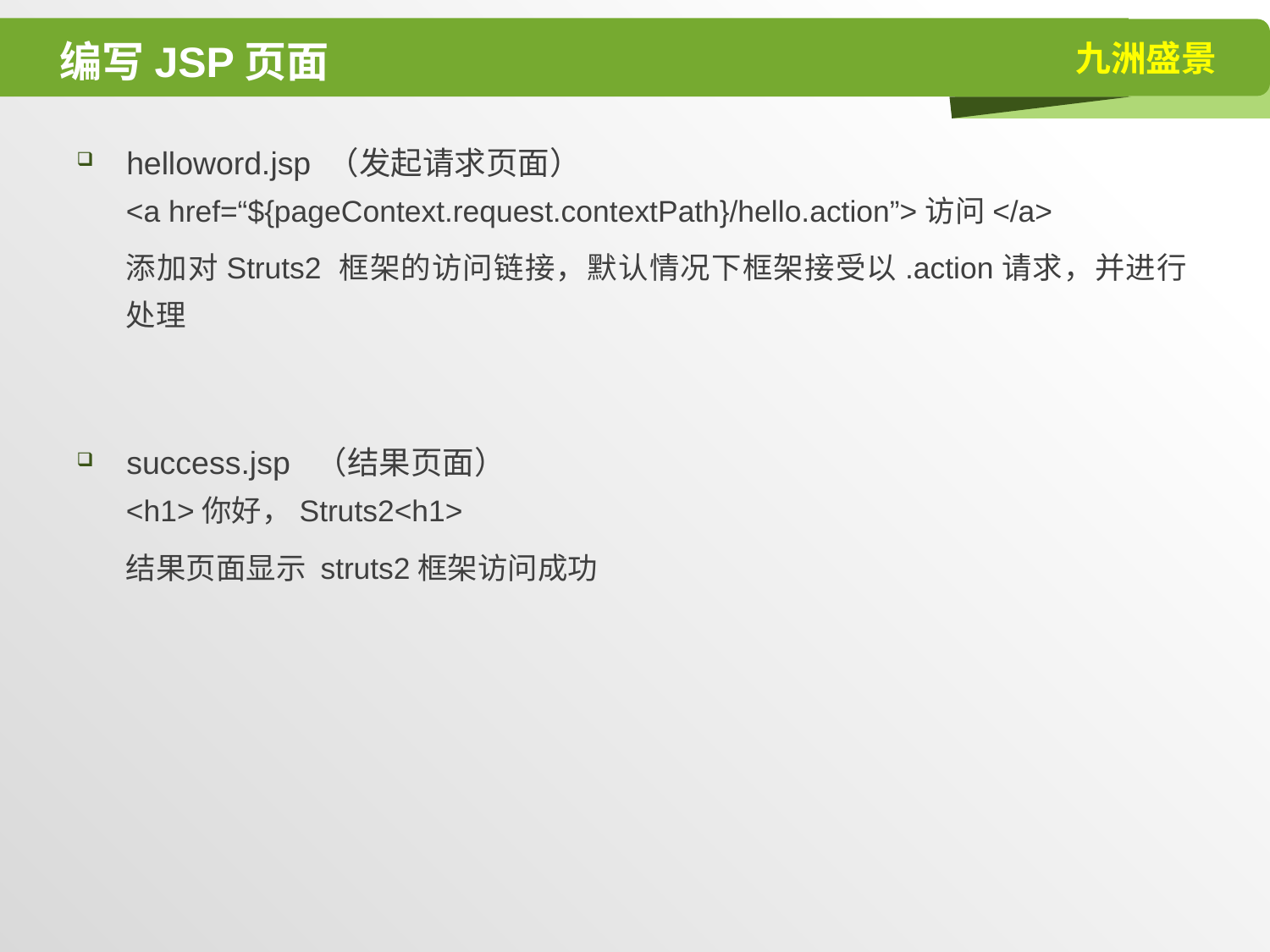

# 编写JSP页面
helloword.jsp （发起请求页面）
<a href=“${pageContext.request.contextPath}/hello.action”>访问</a>
添加对Struts2 框架的访问链接，默认情况下框架接受以.action请求，并进行处理

success.jsp  （结果页面）
<h1>你好，Struts2<h1>
结果页面显示 struts2框架访问成功